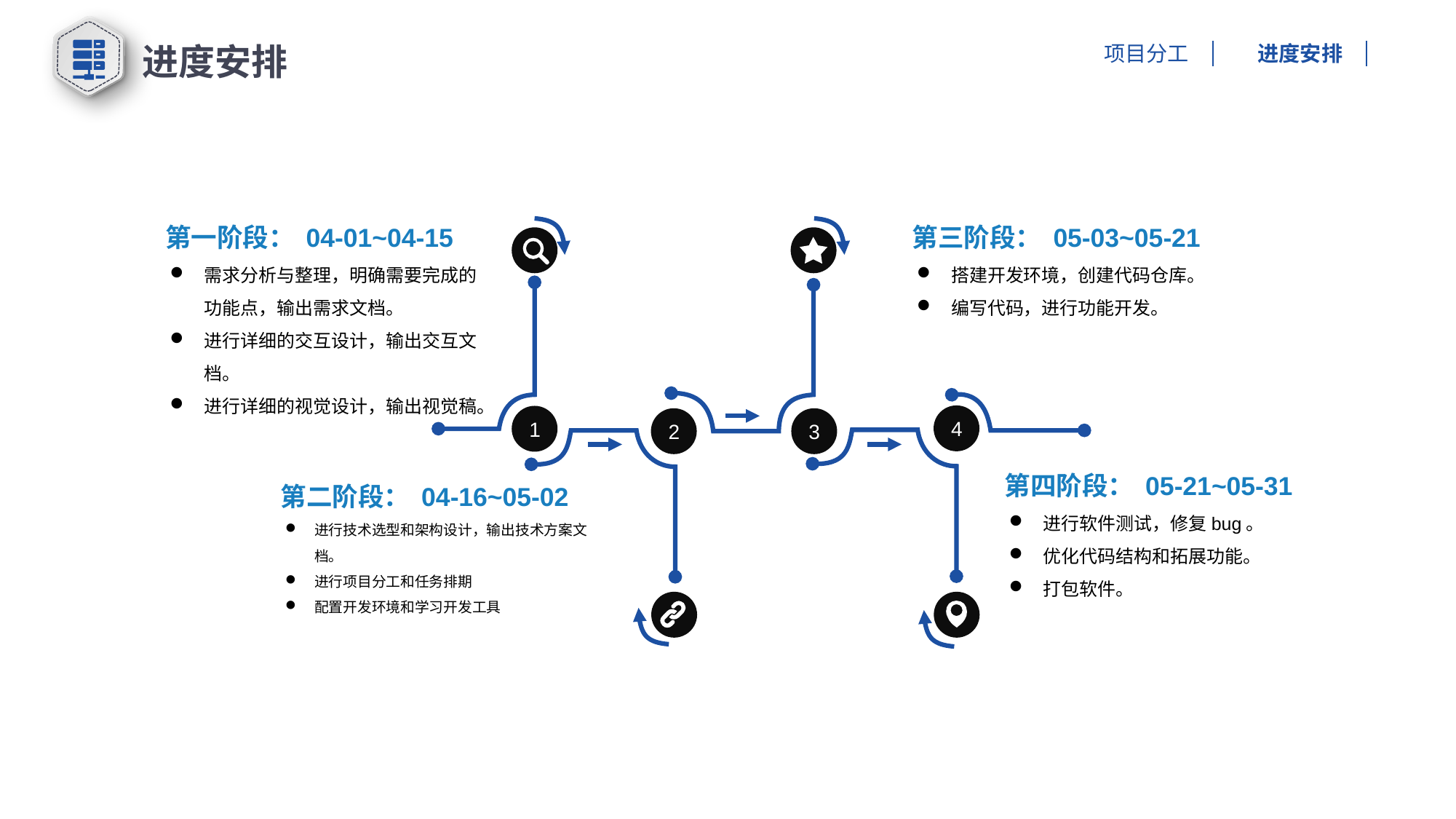

进度安排
项目分工
进度安排

第一阶段： 04-01~04-15
第三阶段： 05-03~05-21

4
1
2
3

需求分析与整理，明确需要完成的功能点，输出需求文档。
进行详细的交互设计，输出交互文档。
进行详细的视觉设计，输出视觉稿。

搭建开发环境，创建代码仓库。
编写代码，进行功能开发。
第四阶段： 05-21~05-31
第二阶段： 04-16~05-02
进行软件测试，修复bug。
优化代码结构和拓展功能。
打包软件。
进行技术选型和架构设计，输出技术方案文档。
进行项目分工和任务排期
配置开发环境和学习开发工具